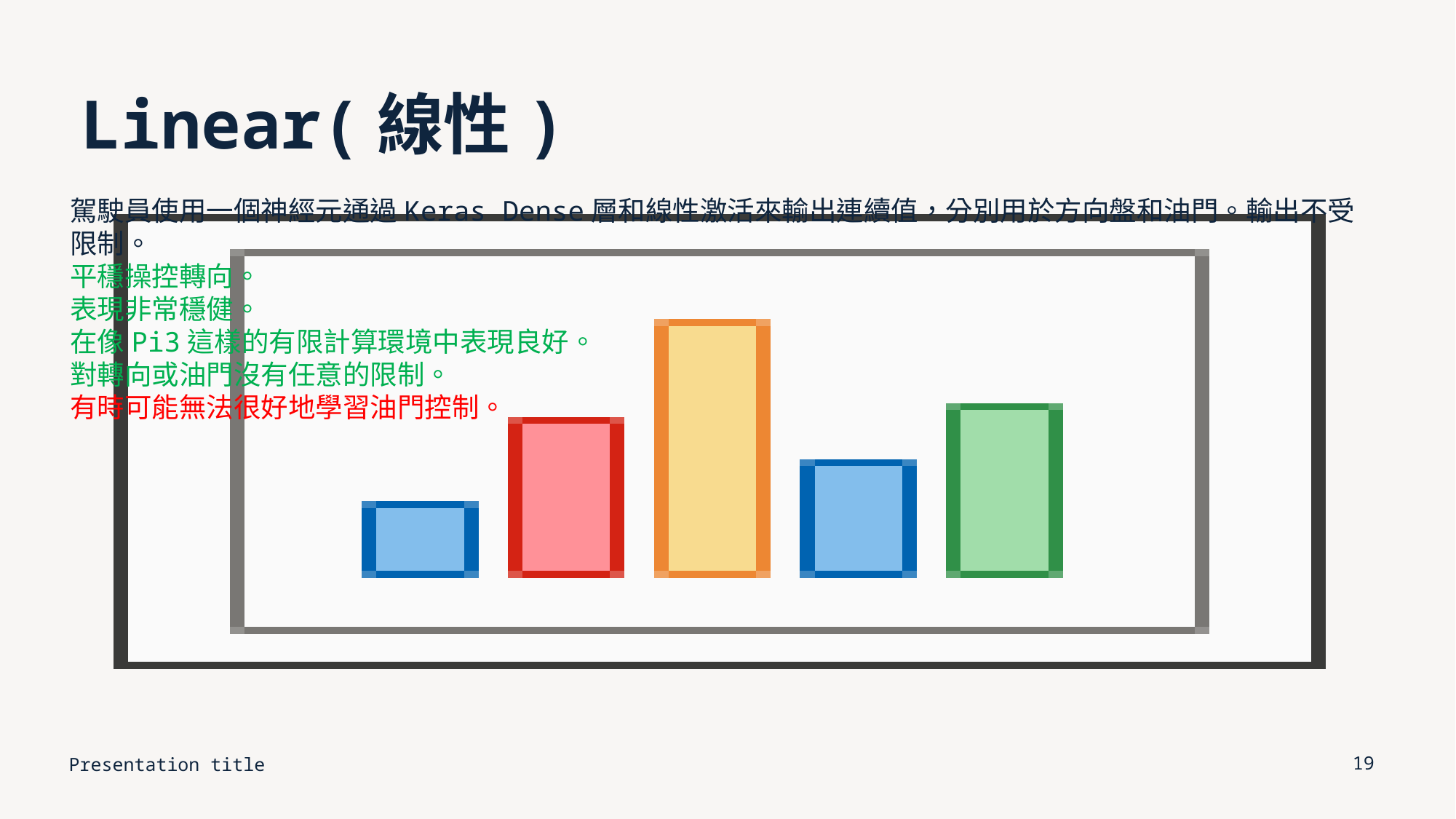

# Linear(線性)
駕駛員使用一個神經元通過Keras Dense層和線性激活來輸出連續值，分別用於方向盤和油門。輸出不受限制。
平穩操控轉向。
表現非常穩健。
在像Pi3這樣的有限計算環境中表現良好。
對轉向或油門沒有任意的限制。
有時可能無法很好地學習油門控制。
Presentation title
19